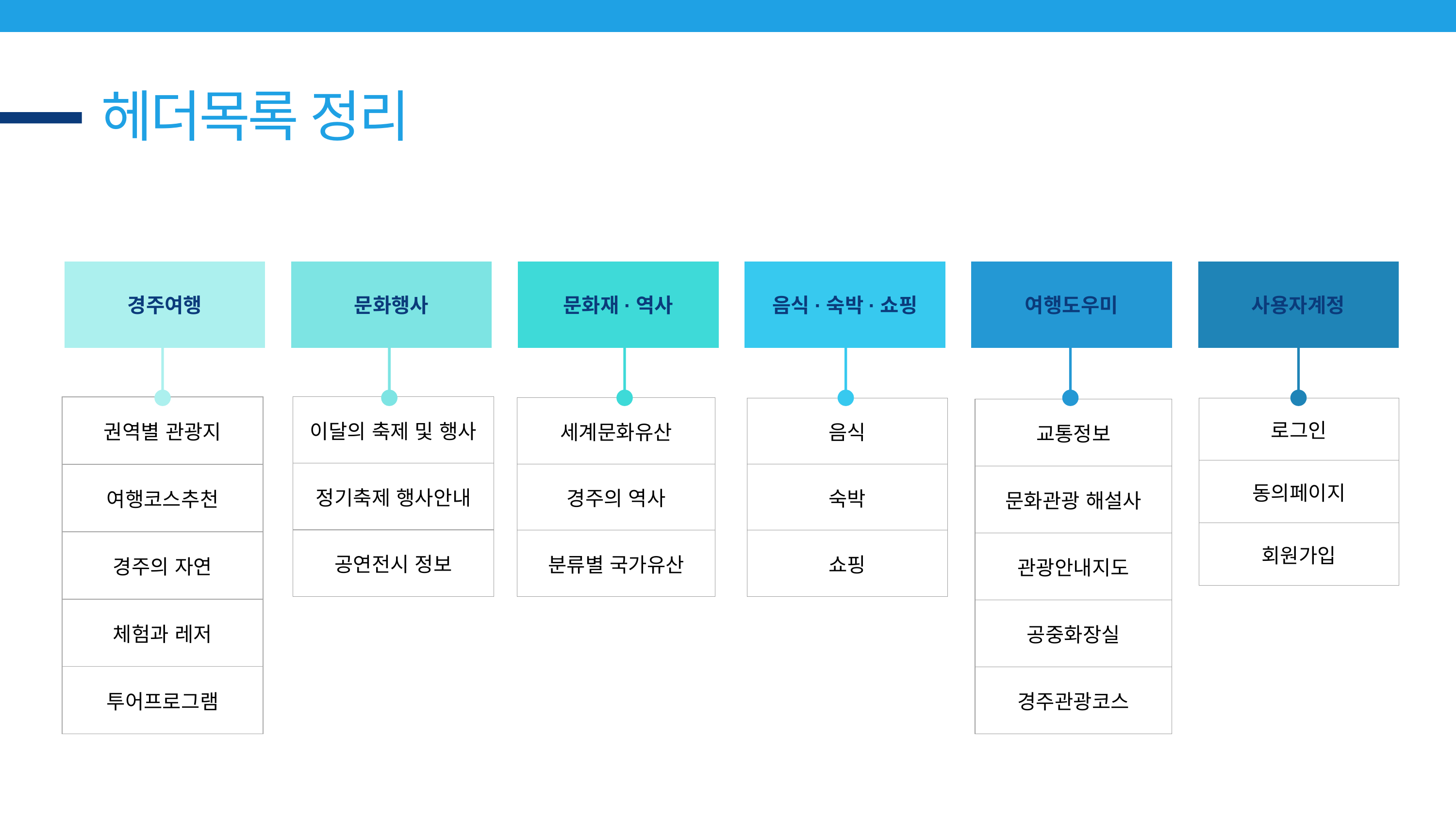

헤더목록 정리

경주여행
문화행사
문화재·역사
음식·숙박·쇼핑
여행도우미
사용자계정

| 이달의 축제 및 행사 |
| --- |
| 정기축제 행사안내 |
| 공연전시 정보 |
| 권역별 관광지 |
| --- |
| 여행코스추천 |
| 경주의 자연 |
| 체험과 레저 |
| 투어프로그램 |
| 세계문화유산 |
| --- |
| 경주의 역사 |
| 분류별 국가유산 |
| 로그인 |
| --- |
| 동의페이지 |
| 회원가입 |
| 음식 |
| --- |
| 숙박 |
| 쇼핑 |
| 교통정보 |
| --- |
| 문화관광 해설사 |
| 관광안내지도 |
| 공중화장실 |
| 경주관광코스 |